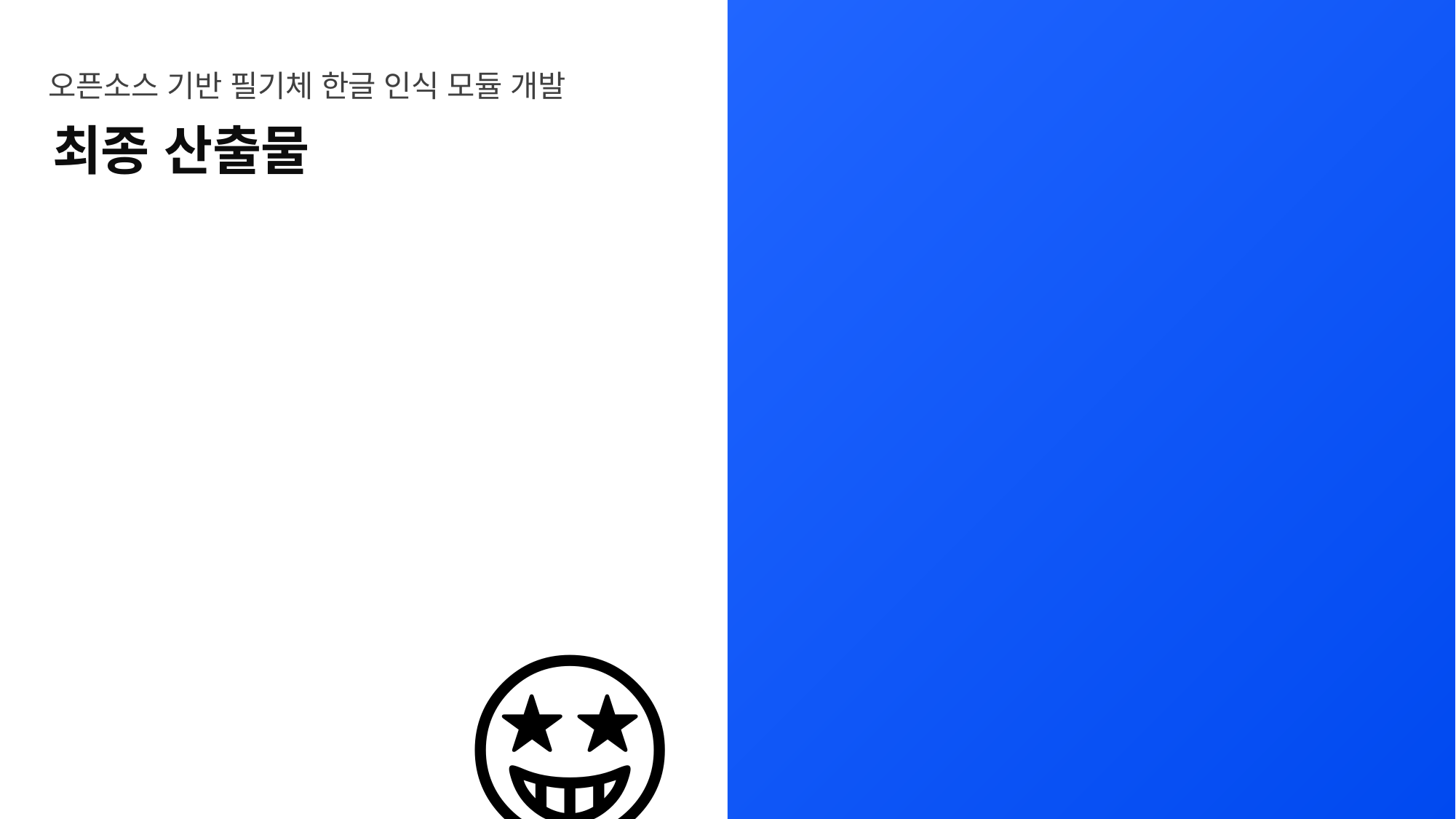

오픈소스 기반 필기체 한글 인식 모듈 개발
최종 산출물
04
🤩